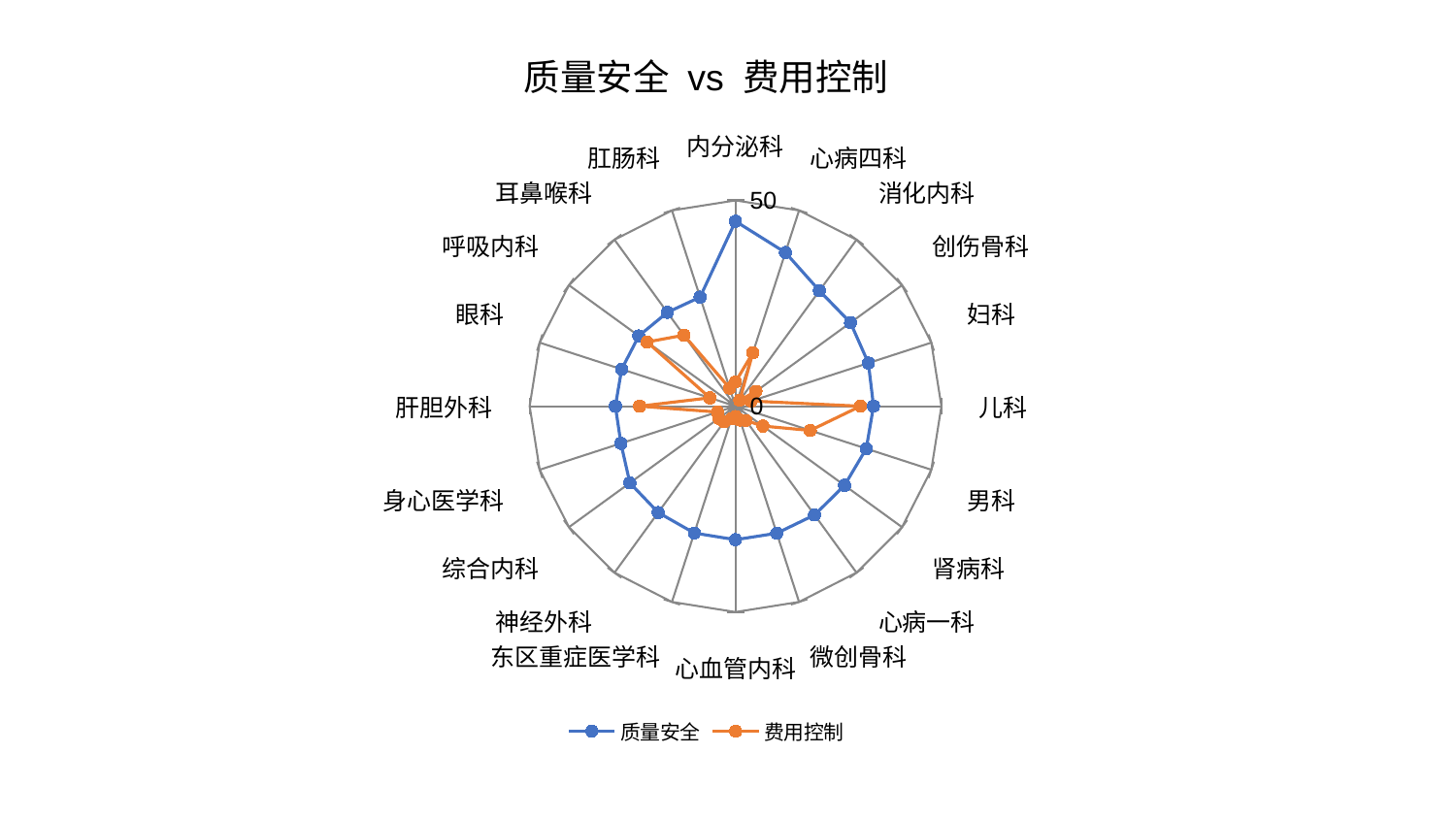

### Chart: 质量安全 vs 费用控制

| Category | 质量安全 | 费用控制 |
|---|---|---|
| 内分泌科 | 44.92404594241911 | 5.894387812329162 |
| 心病四科 | 39.245720249928695 | 13.63963853756517 |
| 消化内科 | 34.6754103253369 | 1.7726947722819468 |
| 创伤骨科 | 34.51754472604117 | 6.129152808173639 |
| 妇科 | 33.940054871574844 | 4.022509525635158 |
| 儿科 | 33.51904138823221 | 30.3543170759894 |
| 男科 | 33.39077904057369 | 19.09310957143805 |
| 肾病科 | 32.731575237055004 | 8.23864747717662 |
| 心病一科 | 32.657979703108246 | 4.299124635121242 |
| 微创骨科 | 32.45326983850201 | 3.539182654594647 |
| 心血管内科 | 32.43828941032196 | 2.5148113416728197 |
| 东区重症医学科 | 32.4115476560669 | 3.2103114688914736 |
| 神经外科 | 31.94648026194499 | 4.706249030843633 |
| 综合内科 | 31.714042912695607 | 4.9917433144812975 |
| 身心医学科 | 29.264643873644808 | 4.594740076631071 |
| 肝胆外科 | 29.17740920100876 | 23.29896722562256 |
| 眼科 | 29.076099163904882 | 6.53596663915385 |
| 呼吸内科 | 29.043234004773705 | 26.537075529974324 |
| 耳鼻喉科 | 28.178576892155228 | 21.319550603347476 |
| 肛肠科 | 27.85727627319409 | 4.615288667245338 |
9